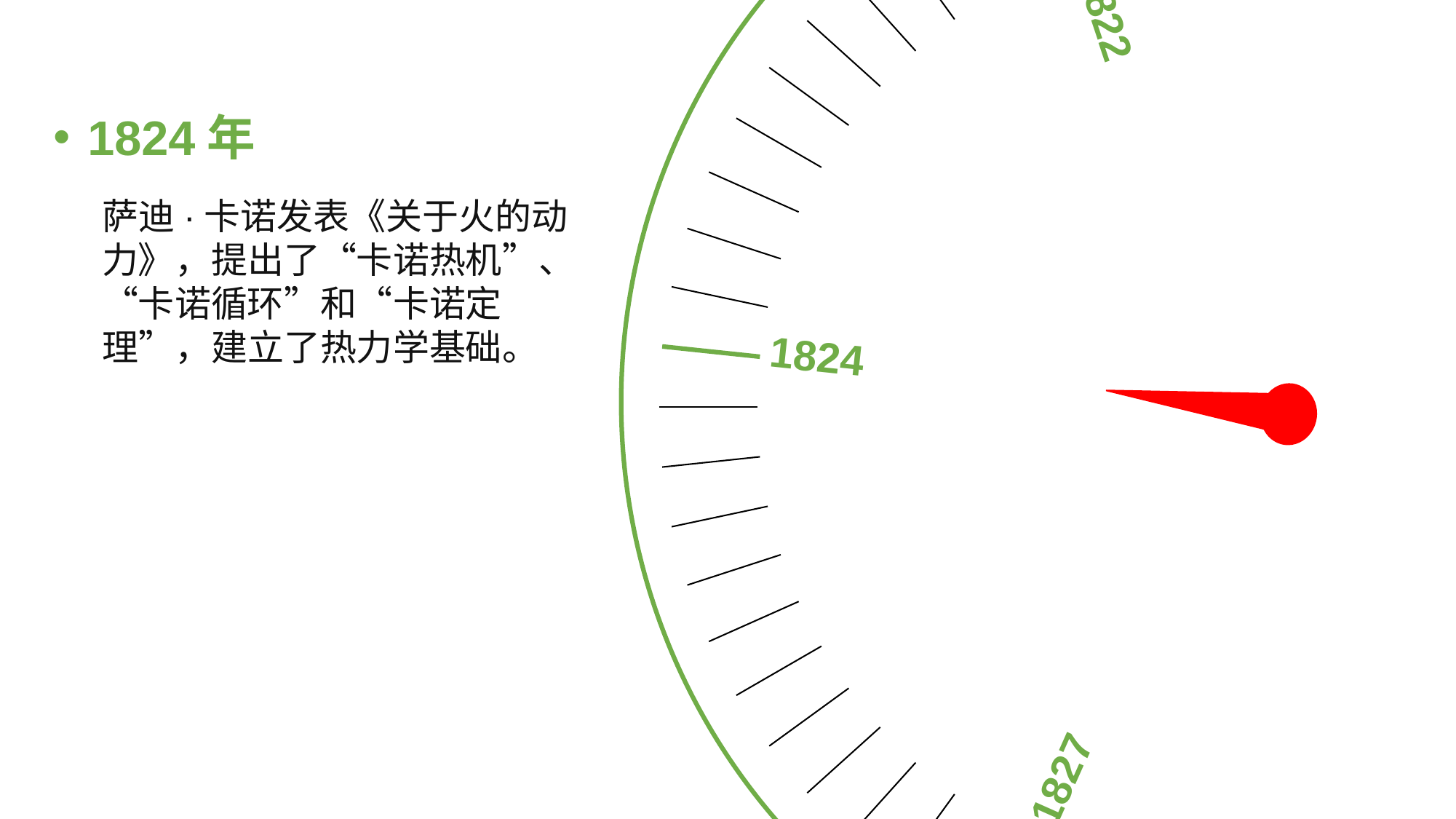

1827
1824
1828
1822
1821
1824年
萨迪·卡诺发表《关于火的动力》，提出了“卡诺热机”、“卡诺循环”和“卡诺定理”，建立了热力学基础。